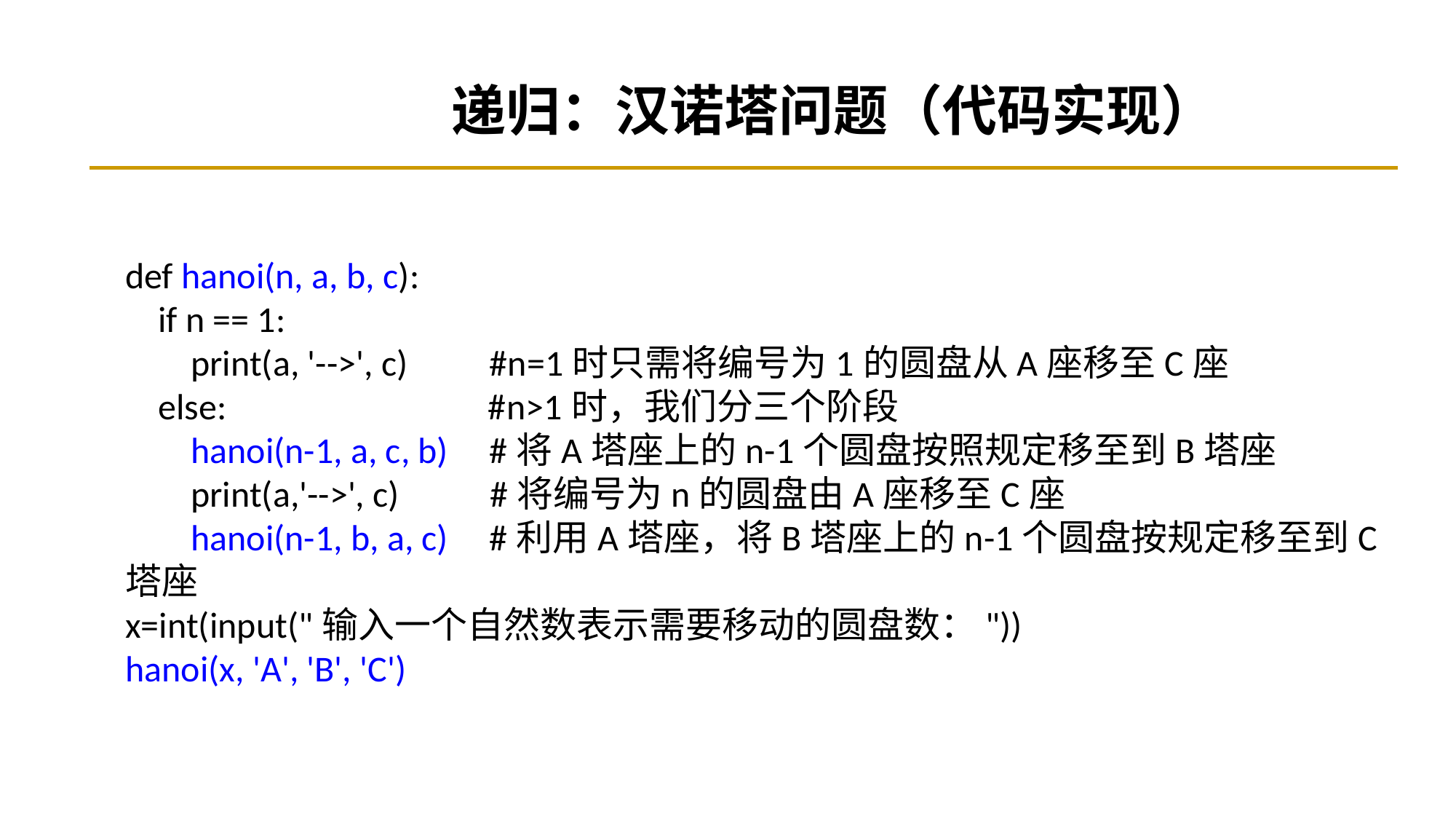

递归：汉诺塔问题（代码实现）
def hanoi(n, a, b, c):
    if n == 1:
        print(a, '-->', c)          #n=1时只需将编号为1的圆盘从A座移至C座
    else:                                #n>1时，我们分三个阶段
        hanoi(n-1, a, c, b)     #将A塔座上的n-1个圆盘按照规定移至到B塔座
        print(a,'-->', c)           #将编号为n的圆盘由A座移至C座
        hanoi(n-1, b, a, c)     #利用A塔座，将B塔座上的n-1个圆盘按规定移至到C塔座
x=int(input("输入一个自然数表示需要移动的圆盘数："))
hanoi(x, 'A', 'B', 'C')